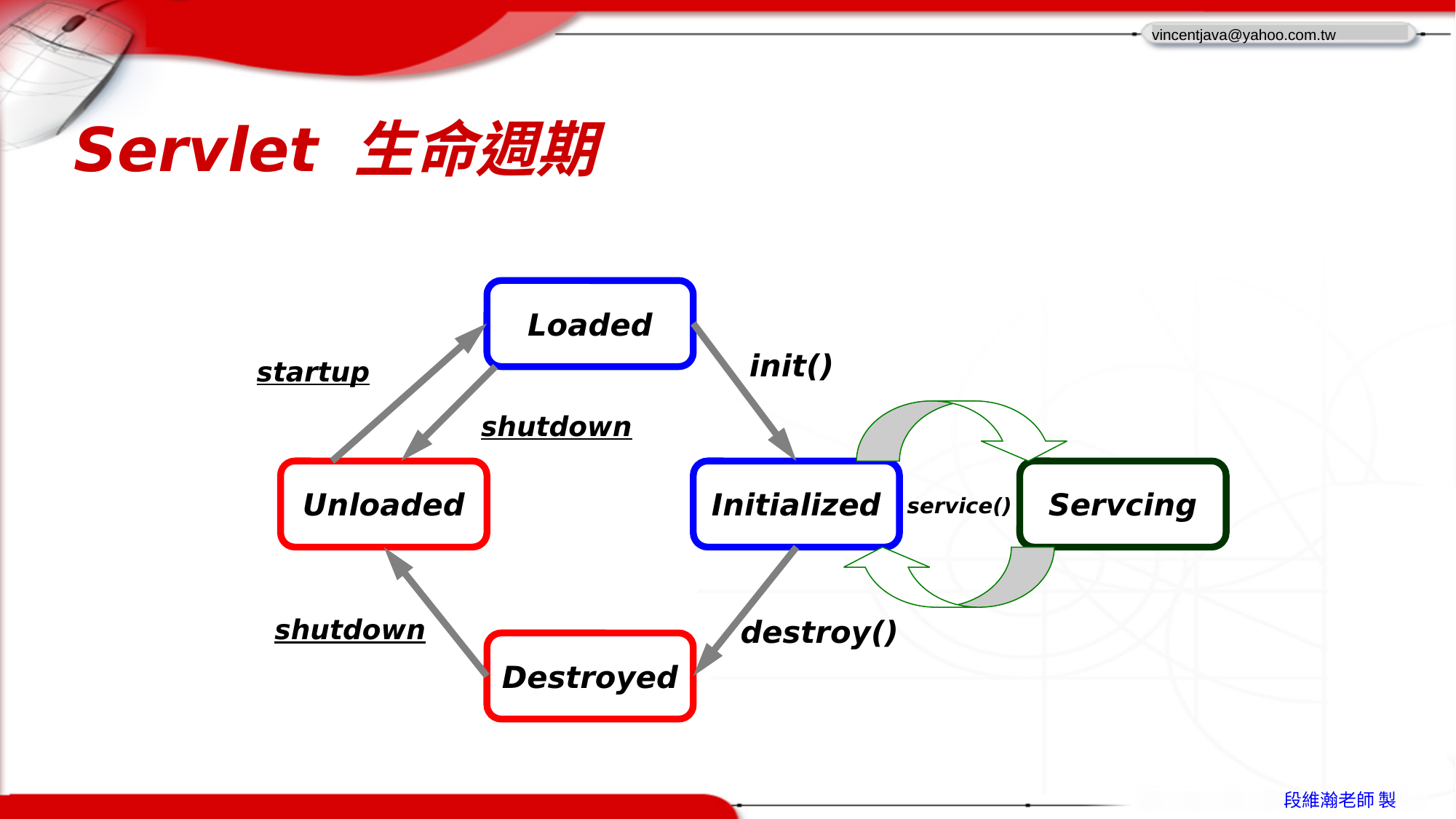

# Servlet 生命週期
Loaded

init()
startup

shutdown
Unloaded
Initialized
Servcing
service()

shutdown
destroy()
Destroyed